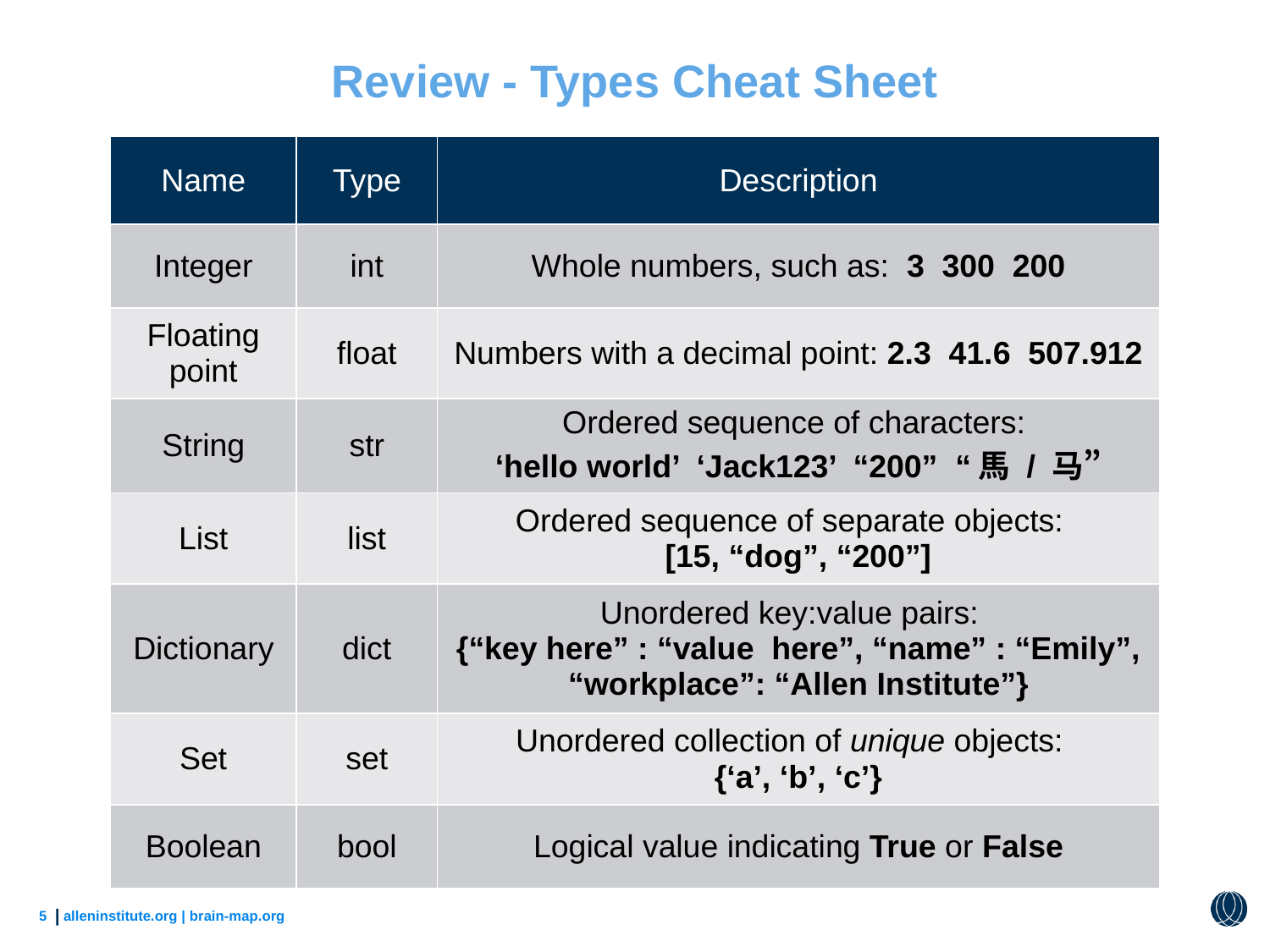

# Review - Types Cheat Sheet
| Name | Type | Description |
| --- | --- | --- |
| Integer | int | Whole numbers, such as: 3 300 200 |
| Floating point | float | Numbers with a decimal point: 2.3 41.6 507.912 |
| String | str | Ordered sequence of characters: ‘hello world’ ‘Jack123’ “200” “馬 / 马” |
| List | list | Ordered sequence of separate objects: [15, “dog”, “200”] |
| Dictionary | dict | Unordered key:value pairs: {“key here” : “value here”, “name” : “Emily”, “workplace”: “Allen Institute”} |
| Set | set | Unordered collection of unique objects: {‘a’, ‘b’, ‘c’} |
| Boolean | bool | Logical value indicating True or False |
5
alleninstitute.org | brain-map.org